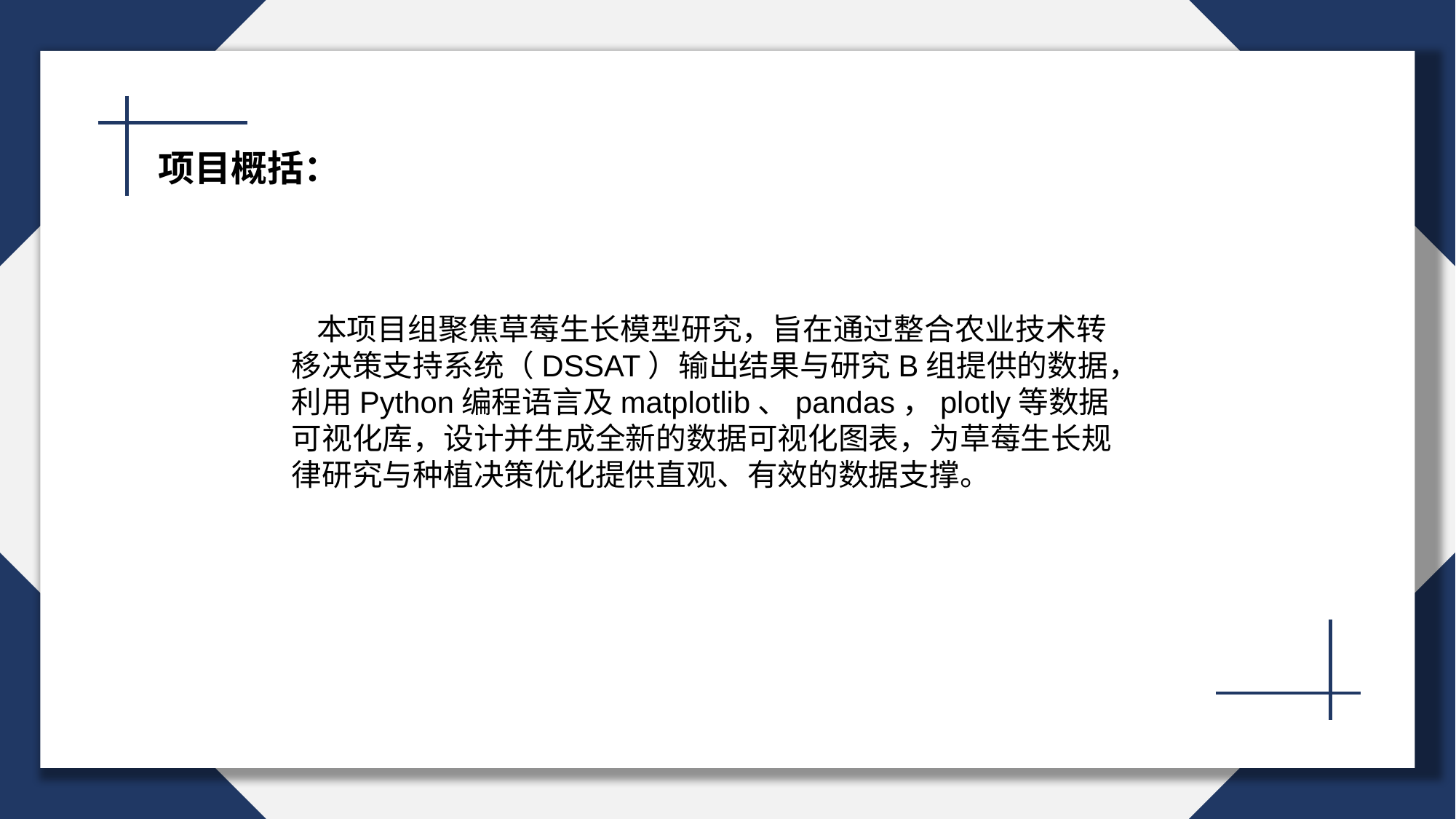

项目概括：

   本项目组聚焦草莓生长模型研究，旨在通过整合农业技术转移决策支持系统（DSSAT）输出结果与研究B组提供的数据，利用Python编程语言及matplotlib、pandas，plotly等数据可视化库，设计并生成全新的数据可视化图表，为草莓生长规律研究与种植决策优化提供直观、有效的数据支撑。